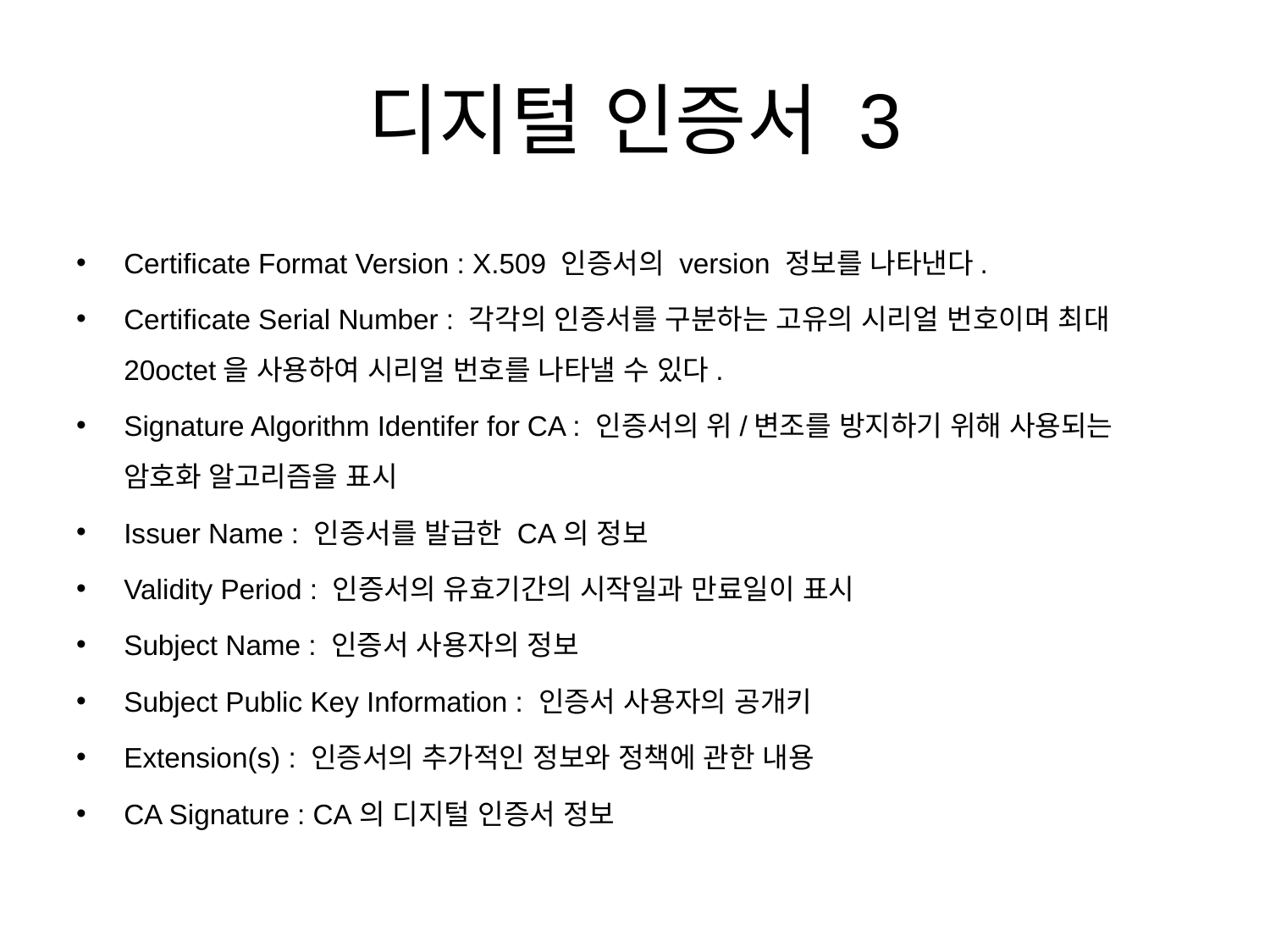

# 디지털 인증서 3
Certificate Format Version : X.509 인증서의 version 정보를 나타낸다.
Certificate Serial Number : 각각의 인증서를 구분하는 고유의 시리얼 번호이며 최대 20octet을 사용하여 시리얼 번호를 나타낼 수 있다.
Signature Algorithm Identifer for CA : 인증서의 위/변조를 방지하기 위해 사용되는 암호화 알고리즘을 표시
Issuer Name : 인증서를 발급한 CA의 정보
Validity Period : 인증서의 유효기간의 시작일과 만료일이 표시
Subject Name : 인증서 사용자의 정보
Subject Public Key Information : 인증서 사용자의 공개키
Extension(s) : 인증서의 추가적인 정보와 정책에 관한 내용
CA Signature : CA의 디지털 인증서 정보